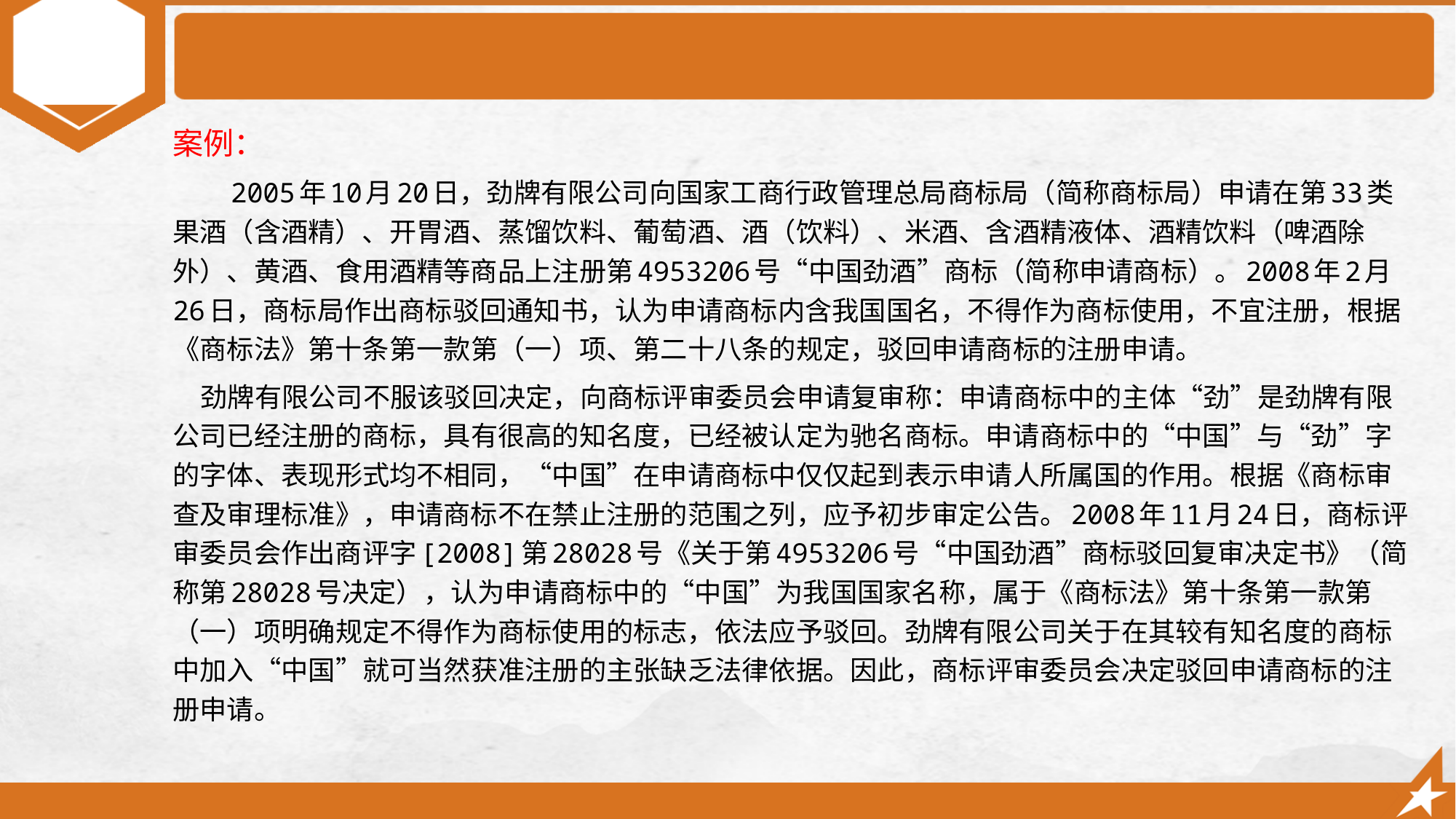

案例：
　　2005年10月20日，劲牌有限公司向国家工商行政管理总局商标局（简称商标局）申请在第33类果酒（含酒精）、开胃酒、蒸馏饮料、葡萄酒、酒（饮料）、米酒、含酒精液体、酒精饮料（啤酒除外）、黄酒、食用酒精等商品上注册第4953206号“中国劲酒”商标（简称申请商标）。2008年2月26日，商标局作出商标驳回通知书，认为申请商标内含我国国名，不得作为商标使用，不宜注册，根据《商标法》第十条第一款第（一）项、第二十八条的规定，驳回申请商标的注册申请。
    劲牌有限公司不服该驳回决定，向商标评审委员会申请复审称：申请商标中的主体“劲”是劲牌有限公司已经注册的商标，具有很高的知名度，已经被认定为驰名商标。申请商标中的“中国”与“劲”字的字体、表现形式均不相同，“中国”在申请商标中仅仅起到表示申请人所属国的作用。根据《商标审查及审理标准》，申请商标不在禁止注册的范围之列，应予初步审定公告。2008年11月24日，商标评审委员会作出商评字[2008]第28028号《关于第4953206号“中国劲酒”商标驳回复审决定书》（简称第28028号决定），认为申请商标中的“中国”为我国国家名称，属于《商标法》第十条第一款第（一）项明确规定不得作为商标使用的标志，依法应予驳回。劲牌有限公司关于在其较有知名度的商标中加入“中国”就可当然获准注册的主张缺乏法律依据。因此，商标评审委员会决定驳回申请商标的注册申请。